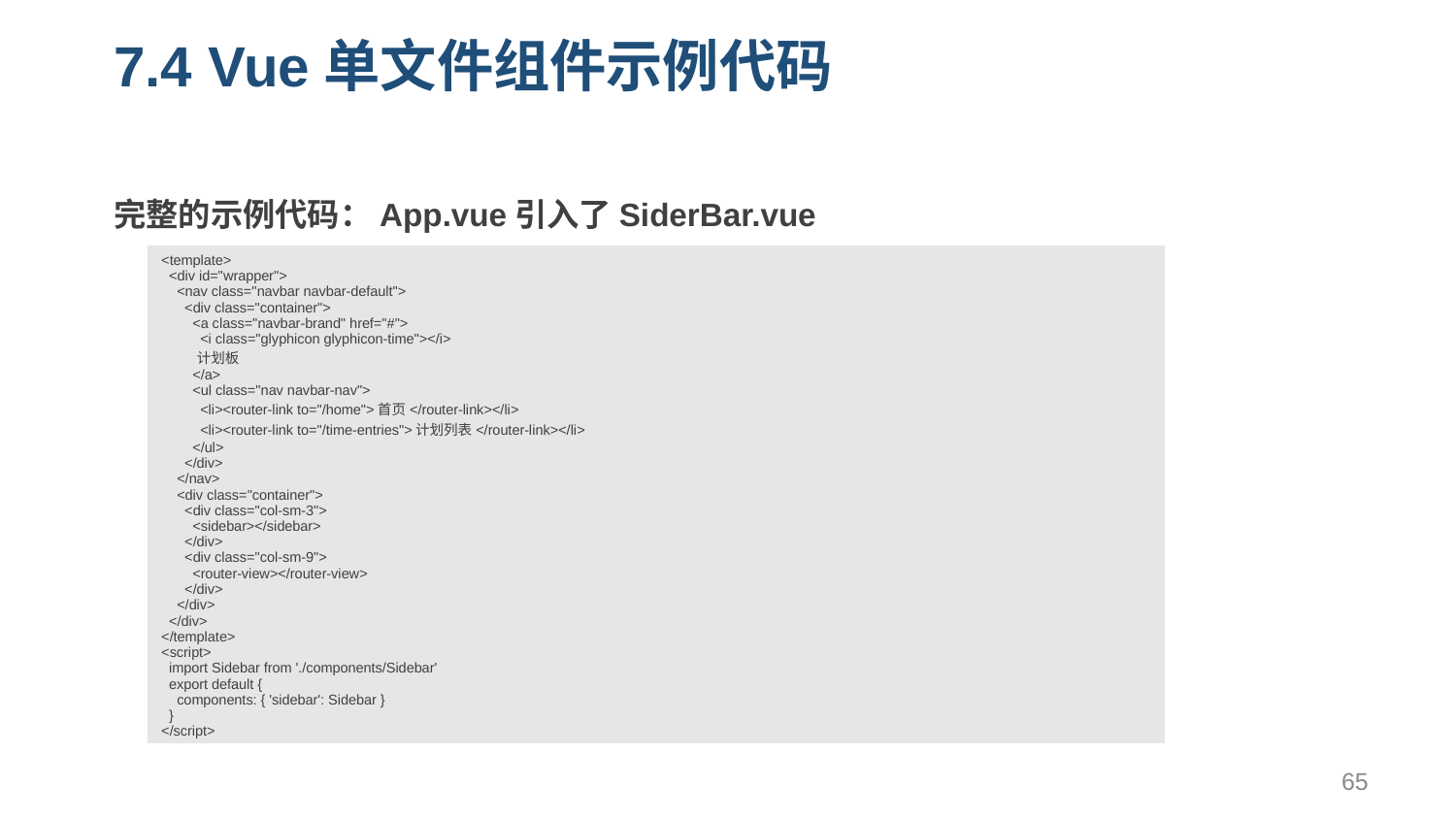

# 7.4 Vue单文件组件示例代码
完整的示例代码：App.vue引入了SiderBar.vue
| <template> <div id="wrapper"> <nav class="navbar navbar-default"> <div class="container"> <a class="navbar-brand" href="#"> <i class="glyphicon glyphicon-time"></i> 计划板 </a> <ul class="nav navbar-nav"> <li><router-link to="/home">首页</router-link></li> <li><router-link to="/time-entries">计划列表</router-link></li> </ul> </div> </nav> <div class="container"> <div class="col-sm-3"> <sidebar></sidebar> </div> <div class="col-sm-9"> <router-view></router-view> </div> </div> </div> </template> <script> import Sidebar from './components/Sidebar' export default { components: { 'sidebar': Sidebar } } </script> |
| --- |
65